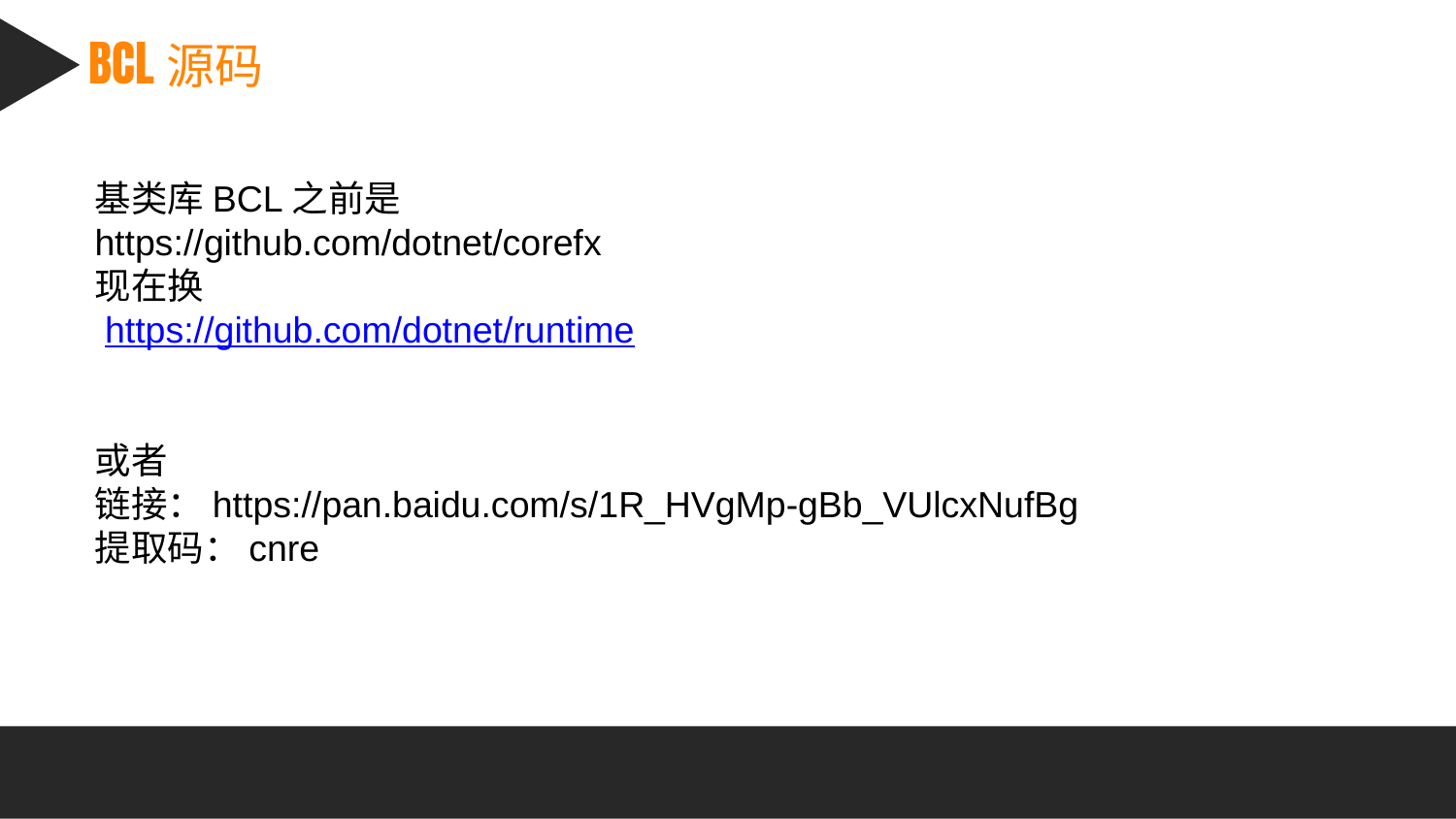

BCL源码
基类库BCL之前是
https://github.com/dotnet/corefx
现在换
 https://github.com/dotnet/runtime

或者
链接：https://pan.baidu.com/s/1R_HVgMp-gBb_VUlcxNufBg
提取码：cnre